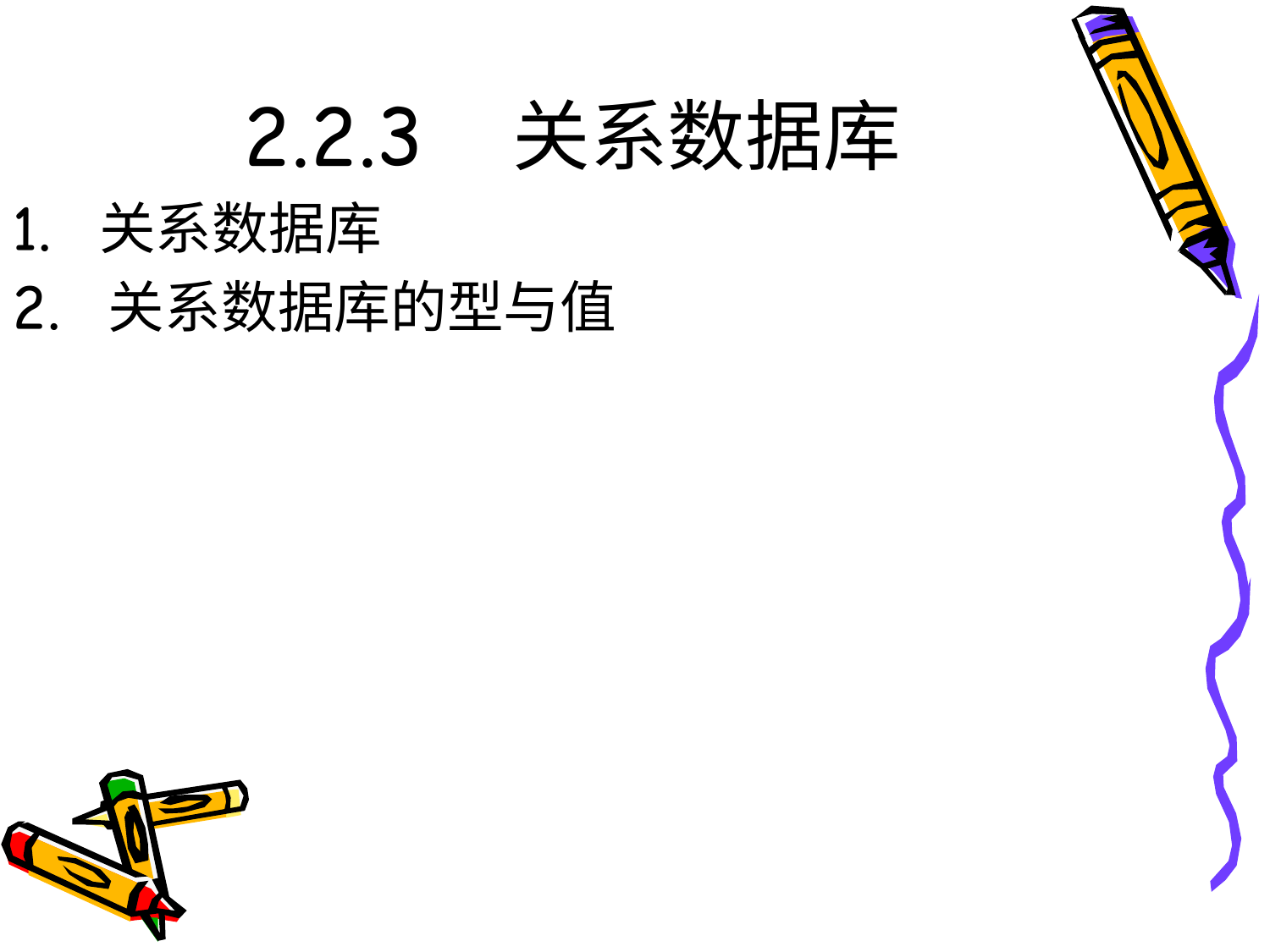

# 2.2.3   关系数据库
1.  关系数据库
2.  关系数据库的型与值